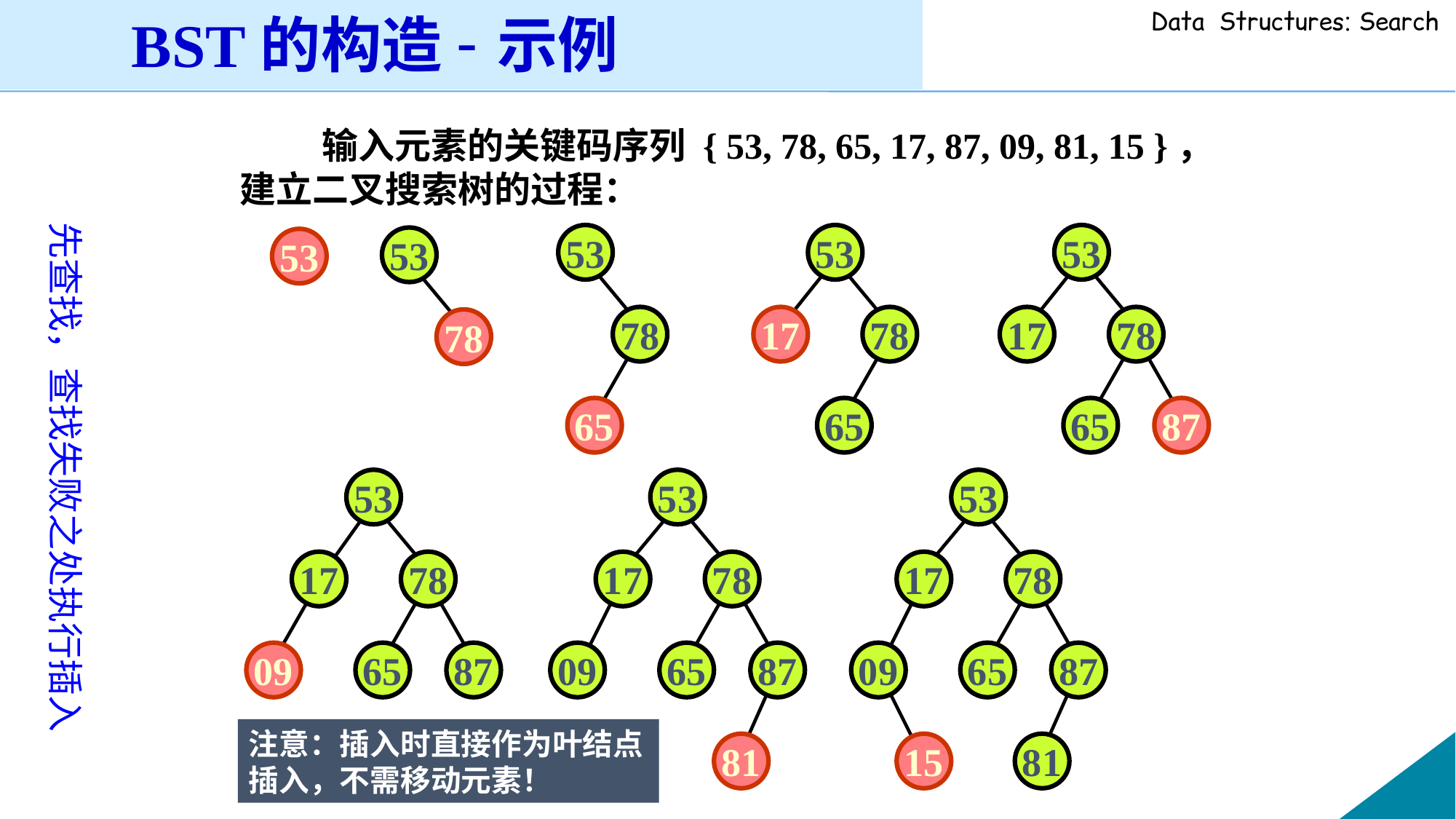

BST的构造-示例
         输入元素的关键码序列 { 53, 78, 65, 17, 87, 09, 81, 15 }，建立二叉搜索树的过程：
先查找，查找失败之处执行插入
53

78

65
53

17
78

65
53

17
78

65
87
53

78
53
53

17
78

09
65
87
53

17
78

09
65
87

81
53

17
78

09
65
87

15
81
注意：插入时直接作为叶结点插入，不需移动元素！